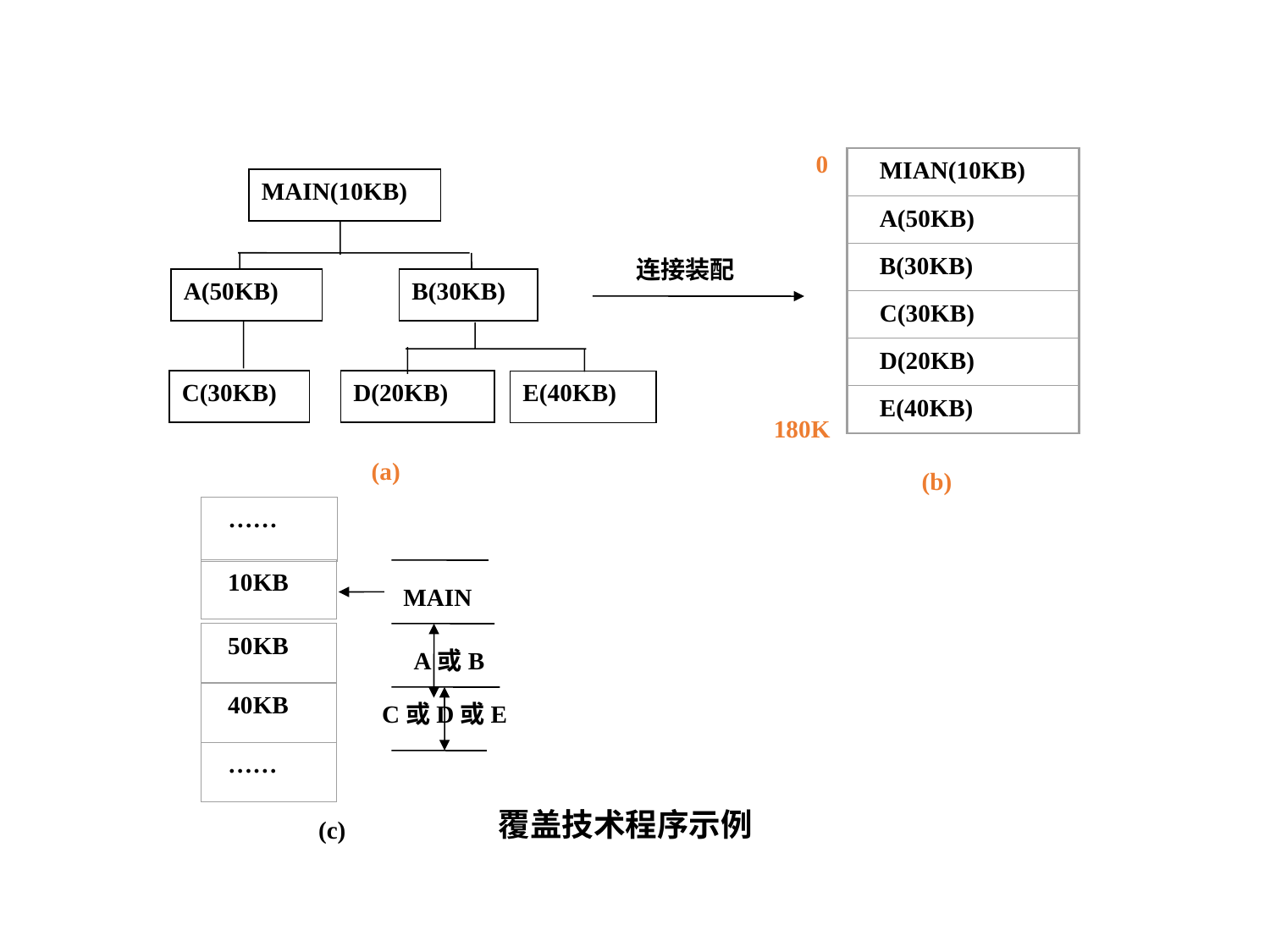

0

MIAN(10KB)

A(50KB)

B(30KB)

C(30KB)

D(20KB)

E(40KB)

MAIN(10KB)

A(50KB)
B(30KB)

C(30KB)
D(20KB)
E(40KB)
连接装配

180K
(a)
(b)

……

10KB

MAIN

50KB

40KB

……

A或B

C或D或E

(c)

覆盖技术程序示例